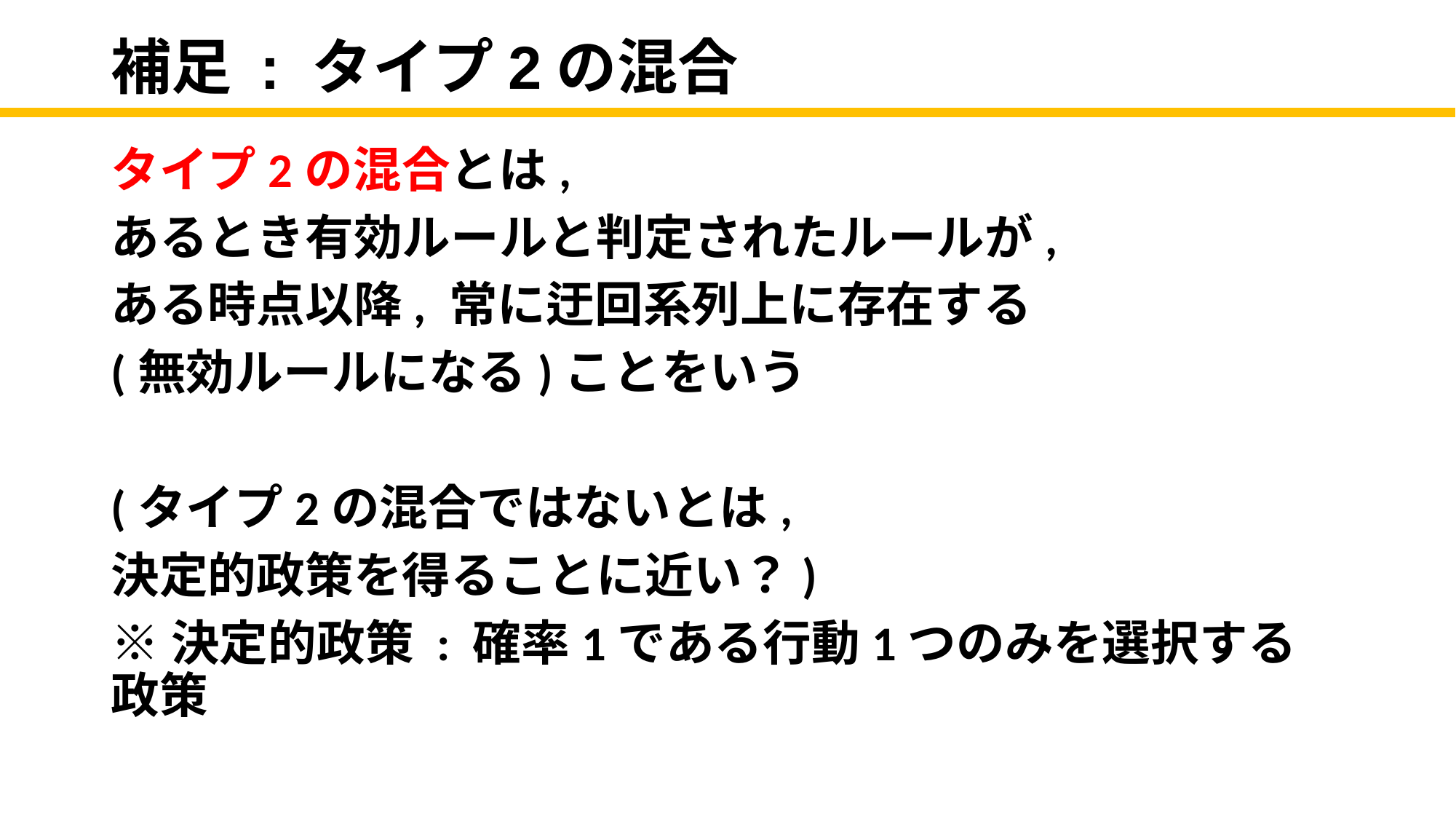

# 補足 : タイプ2の混合
タイプ2の混合とは,
あるとき有効ルールと判定されたルールが,
ある時点以降, 常に迂回系列上に存在する
(無効ルールになる)ことをいう

(タイプ2の混合ではないとは,
決定的政策を得ることに近い？)
※決定的政策 : 確率1である行動1つのみを選択する政策